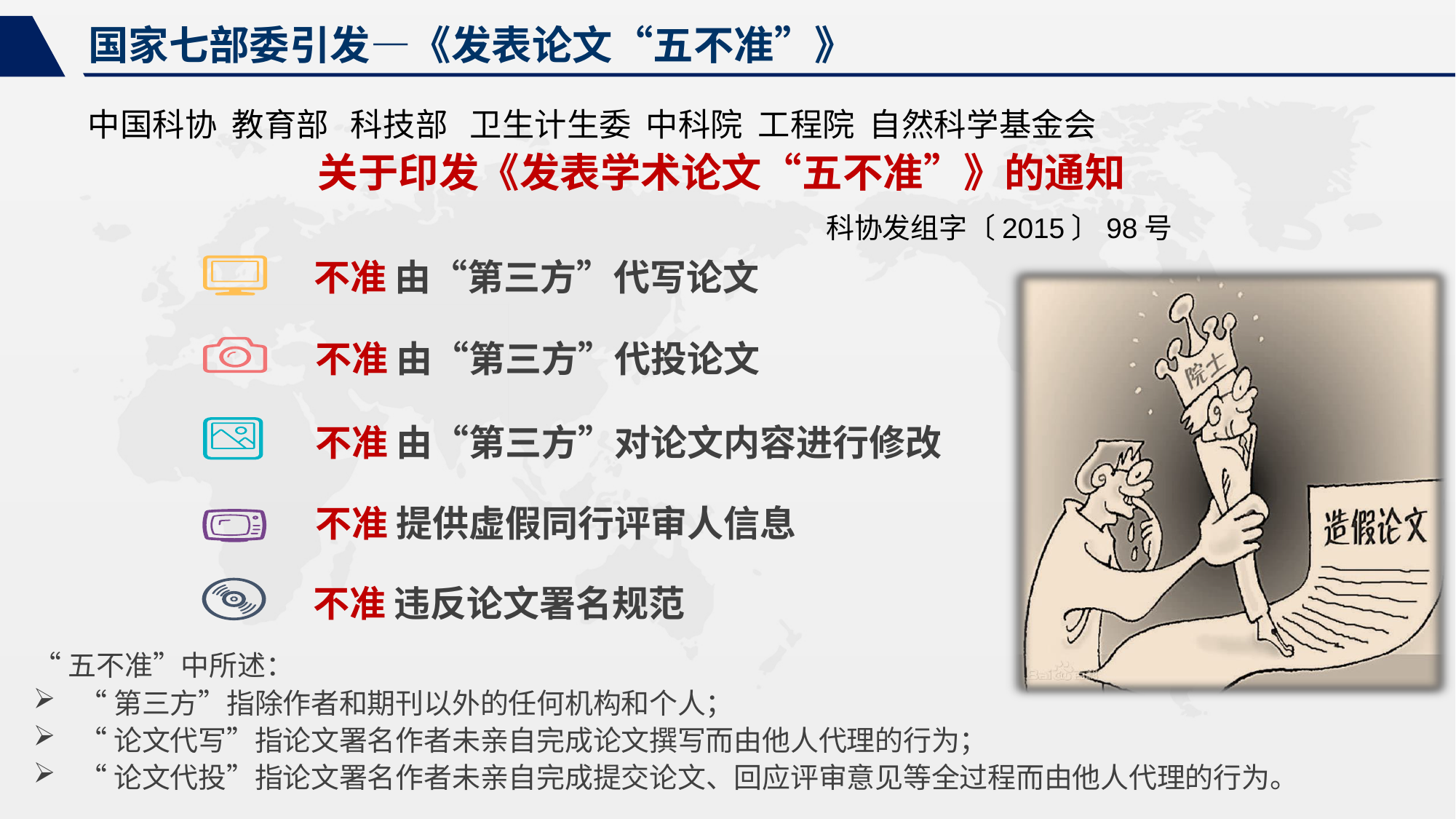

国家七部委引发—《发表论文“五不准”》

中国科协  教育部   科技部   卫生计生委  中科院  工程院  自然科学基金会
关于印发《发表学术论文“五不准”》的通知
科协发组字〔2015〕98号
不准 由“第三方”代写论文

不准 由“第三方”代投论文

不准 由“第三方”对论文内容进行修改
不准 提供虚假同行评审人信息

不准 违反论文署名规范
“五不准”中所述：
“第三方”指除作者和期刊以外的任何机构和个人；
“论文代写”指论文署名作者未亲自完成论文撰写而由他人代理的行为；
“论文代投”指论文署名作者未亲自完成提交论文、回应评审意见等全过程而由他人代理的行为。